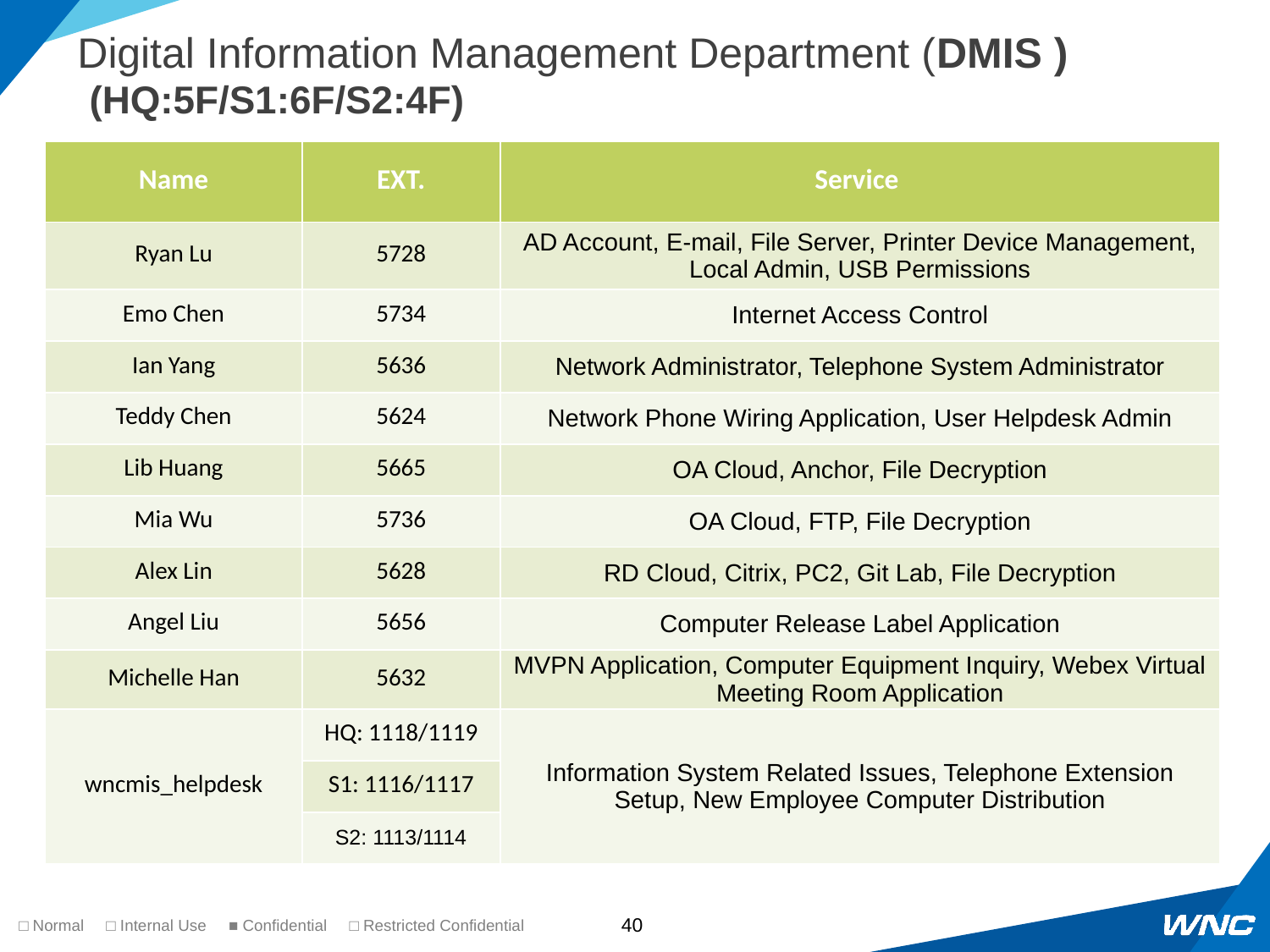

# Digital Information Management Department (DMIS ) (HQ:5F/S1:6F/S2:4F)
| Name | EXT. | Service |
| --- | --- | --- |
| Ryan Lu | 5728 | AD Account, E-mail, File Server, Printer Device Management, Local Admin, USB Permissions |
| Emo Chen | 5734 | Internet Access Control |
| Ian Yang | 5636 | Network Administrator, Telephone System Administrator |
| Teddy Chen | 5624 | Network Phone Wiring Application, User Helpdesk Admin |
| Lib Huang | 5665 | OA Cloud, Anchor, File Decryption |
| Mia Wu | 5736 | OA Cloud, FTP, File Decryption |
| Alex Lin | 5628 | RD Cloud, Citrix, PC2, Git Lab, File Decryption |
| Angel Liu | 5656 | Computer Release Label Application |
| Michelle Han | 5632 | MVPN Application, Computer Equipment Inquiry, Webex Virtual Meeting Room Application |
| wncmis\_helpdesk | HQ: 1118/1119 | Information System Related Issues, Telephone Extension Setup, New Employee Computer Distribution |
|  | S1: 1116/1117 |  |
|  | S2: 1113/1114 |  |
有電腦的問題就儘管放馬過來吧!